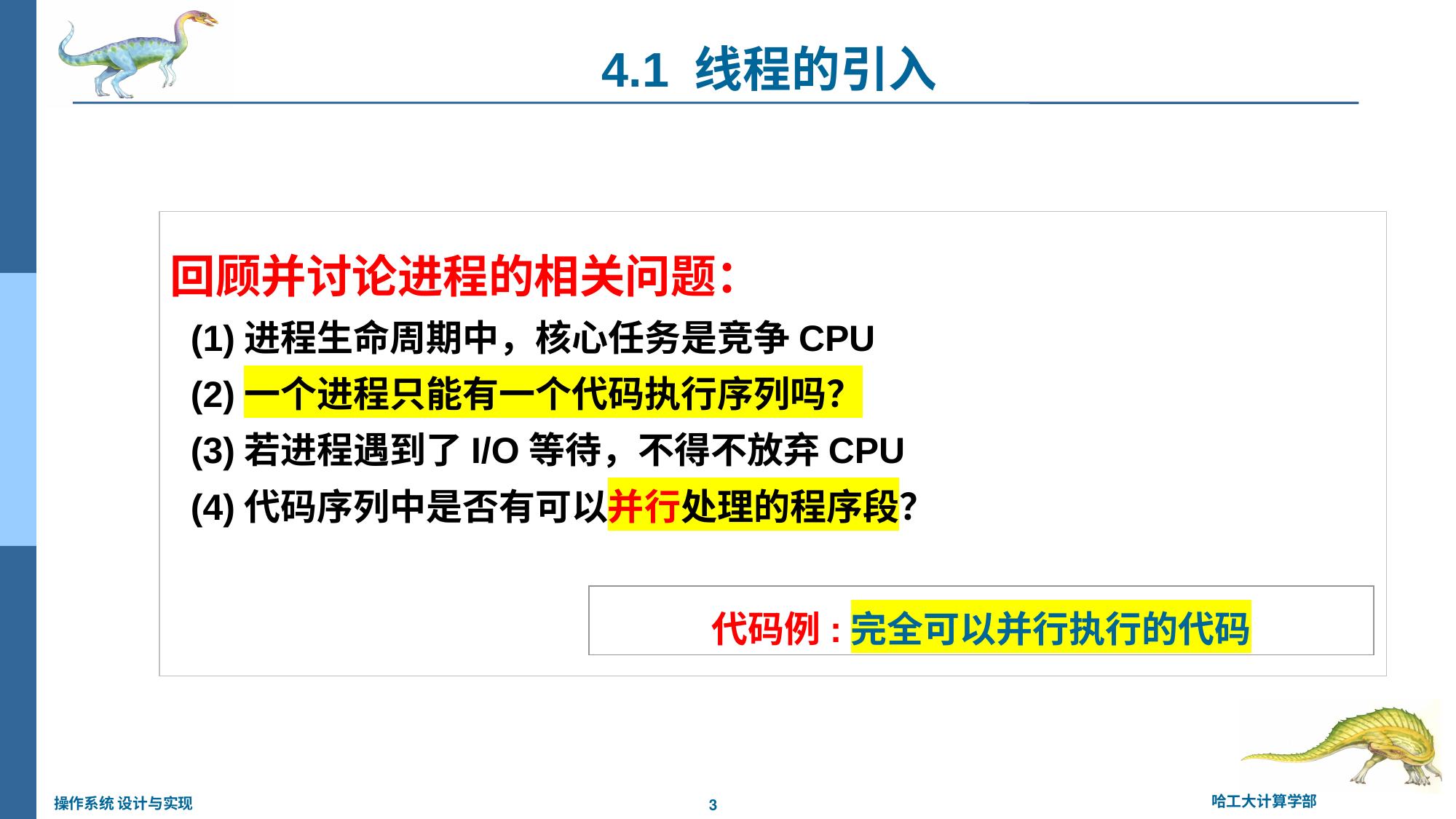

4.1 线程的引入
回顾并讨论进程的相关问题：
  (1)进程生命周期中，核心任务是竞争CPU
  (2)一个进程只能有一个代码执行序列吗？
  (3)若进程遇到了I/O等待，不得不放弃CPU
  (4)代码序列中是否有可以并行处理的程序段？

代码例:完全可以并行执行的代码